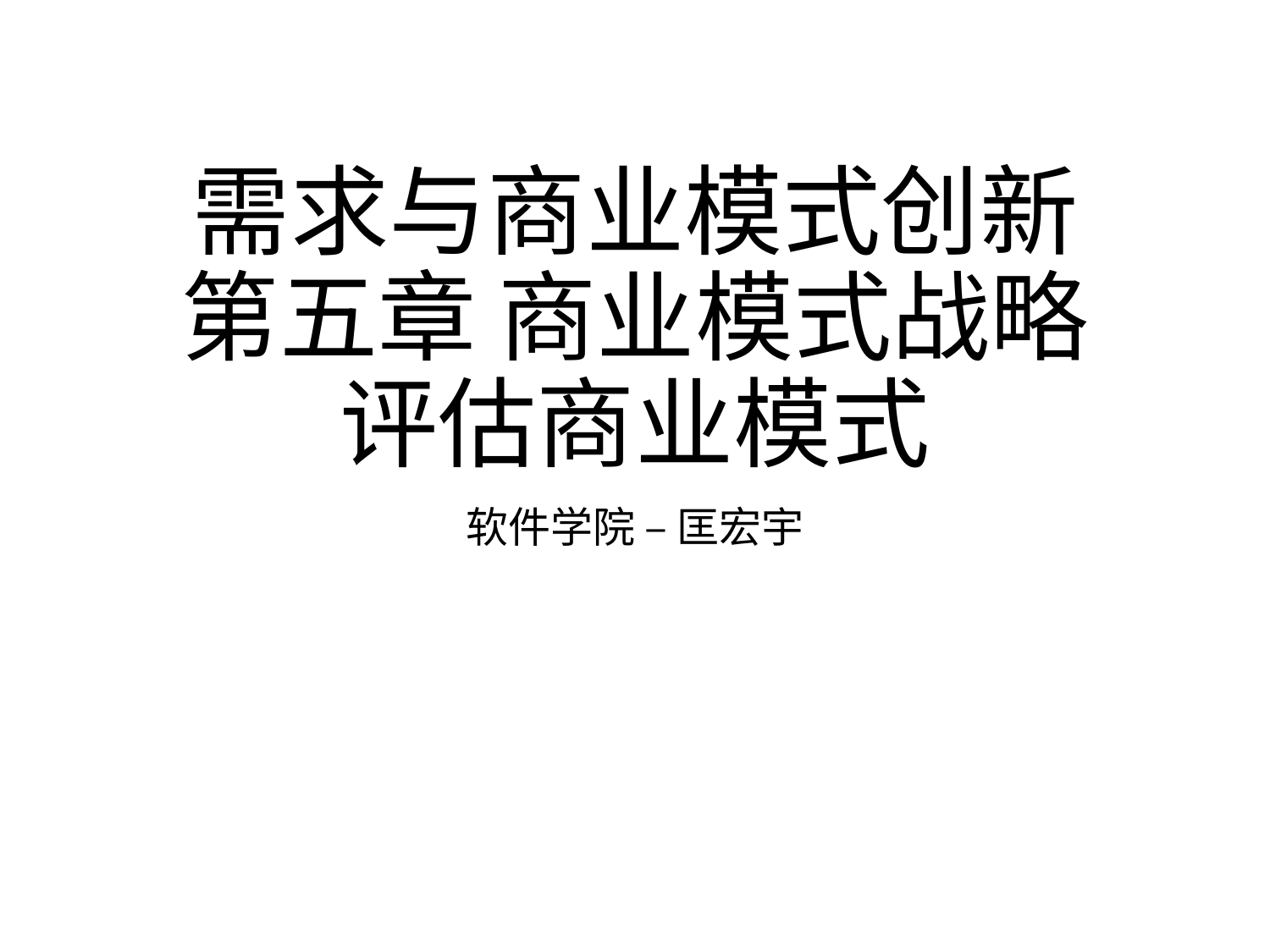

# 需求与商业模式创新 第五章 商业模式战略 评估商业模式
软件学院 – 匡宏宇